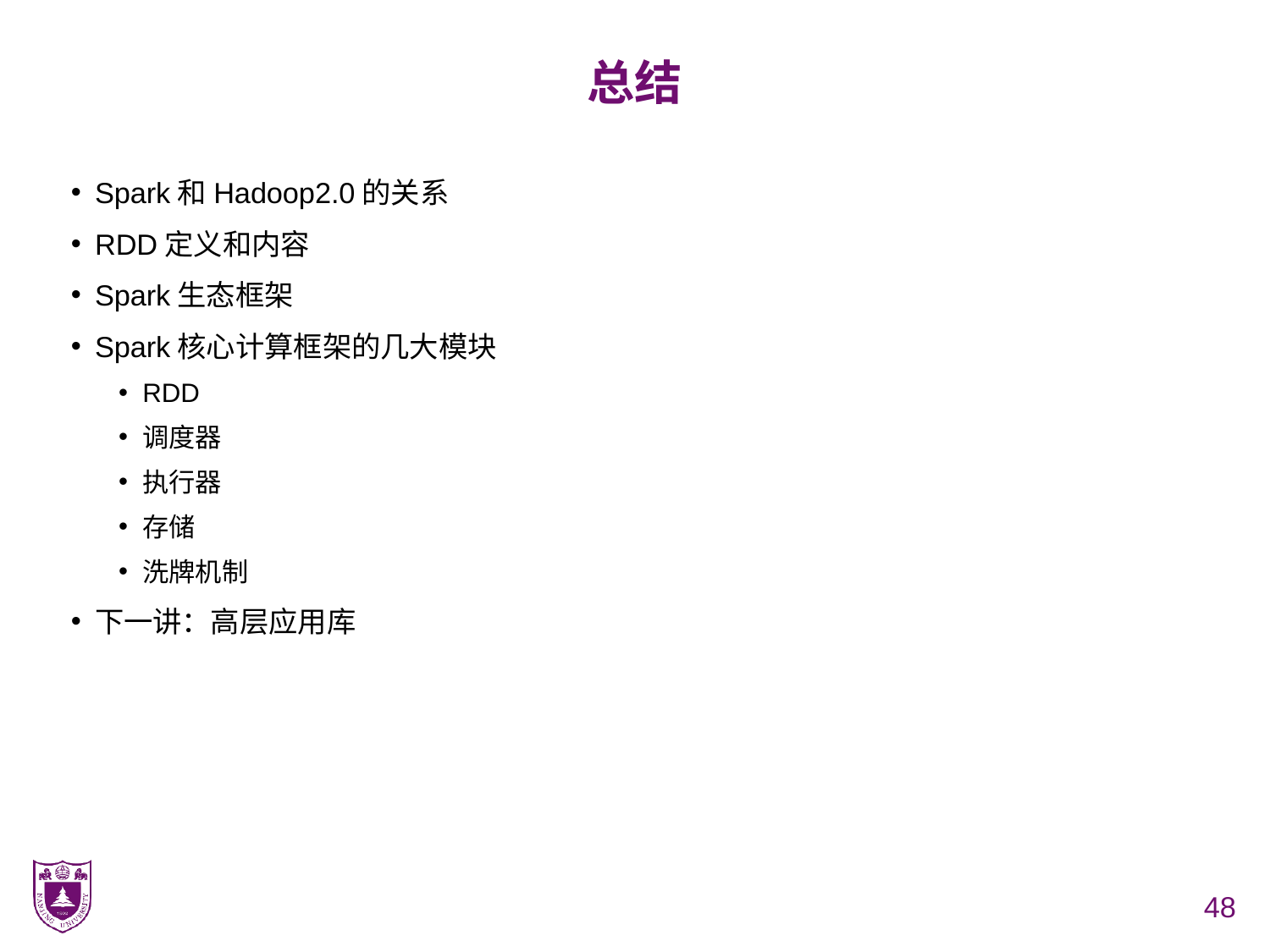

# 总结
Spark和Hadoop2.0的关系
RDD定义和内容
Spark生态框架
Spark核心计算框架的几大模块
RDD
调度器
执行器
存储
洗牌机制
下一讲：高层应用库
48